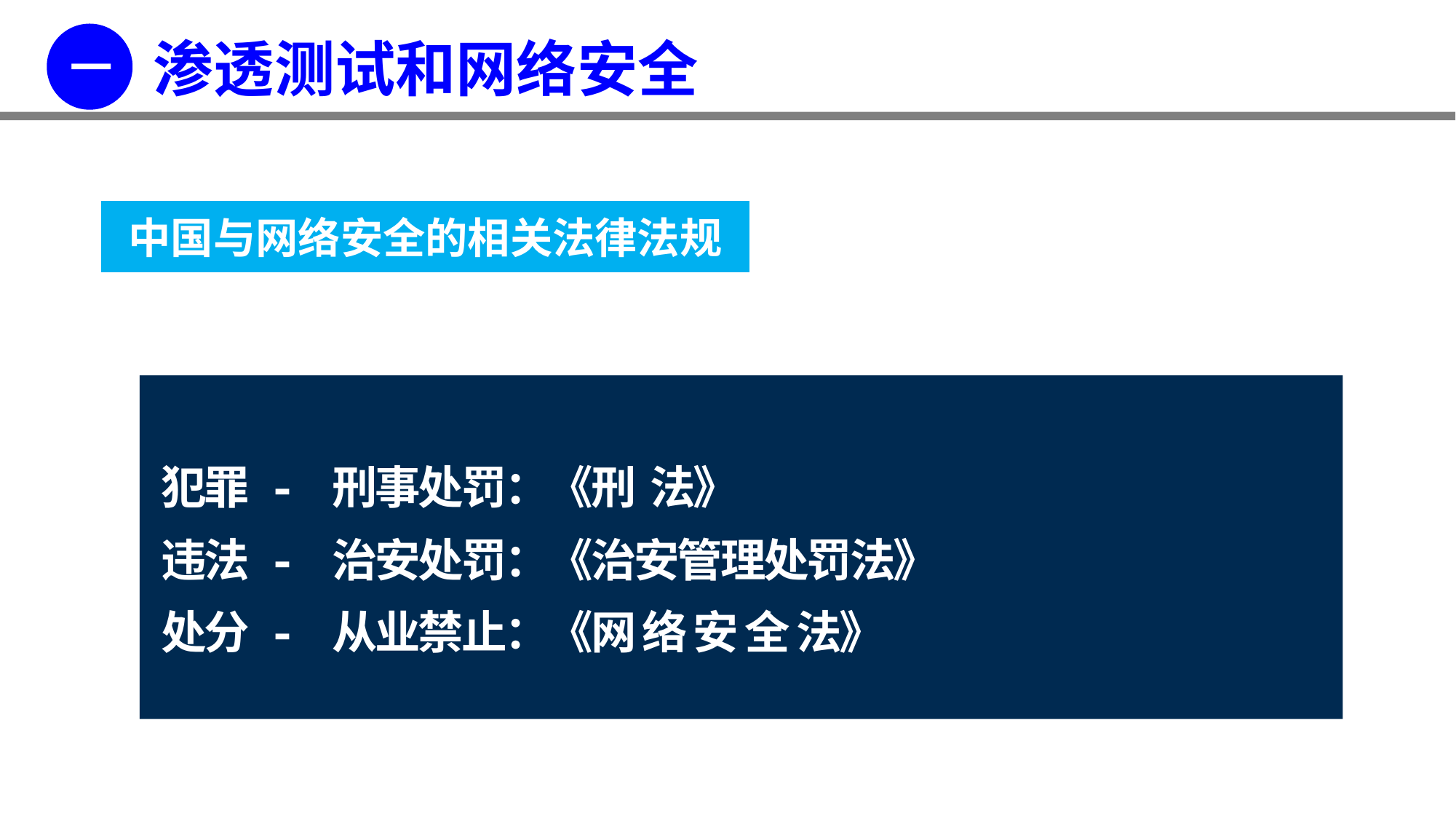

一
渗透测试和网络安全
中国与网络安全的相关法律法规

犯罪 - 刑事处罚：《刑  法》
违法 - 治安处罚：《治安管理处罚法》
处分 - 从业禁止：《网 络 安 全 法》